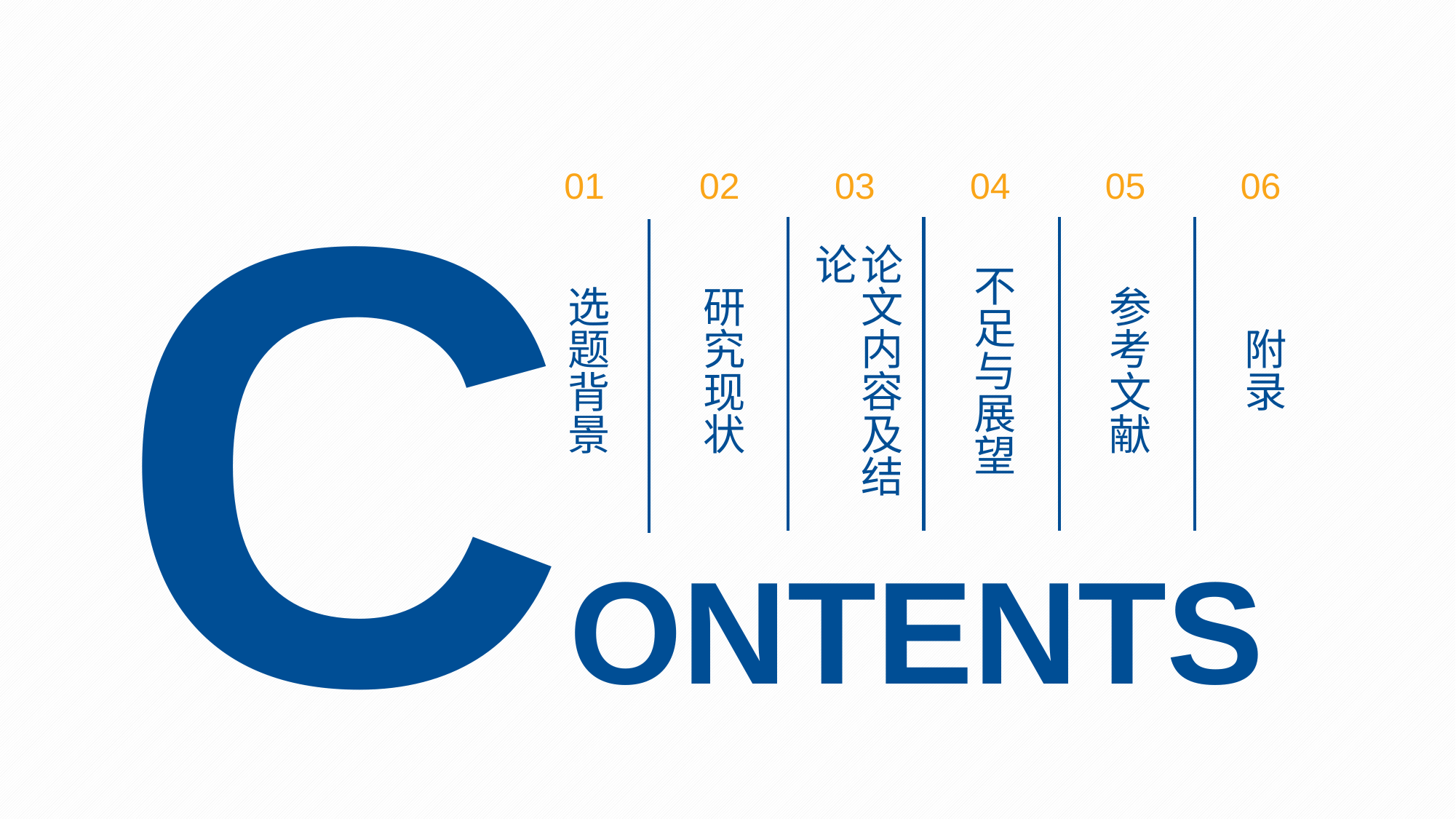

01
02
03
04
05
06
选题背景
研究现状
论文内容及结论
不足与展望
参考文献
附录